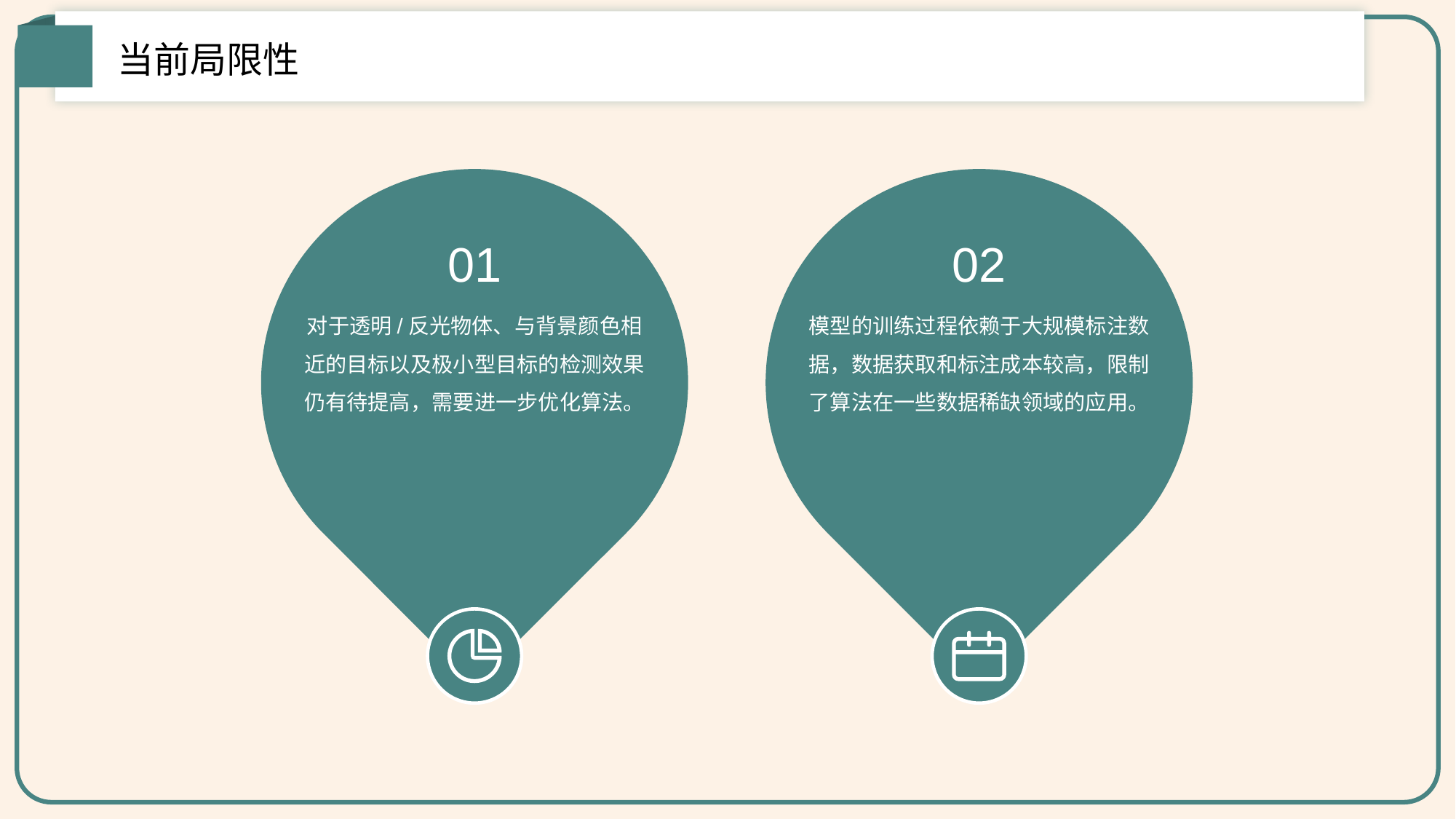

当前局限性

01
02
对于透明/反光物体、与背景颜色相近的目标以及极小型目标的检测效果仍有待提高，需要进一步优化算法。
模型的训练过程依赖于大规模标注数据，数据获取和标注成本较高，限制了算法在一些数据稀缺领域的应用。